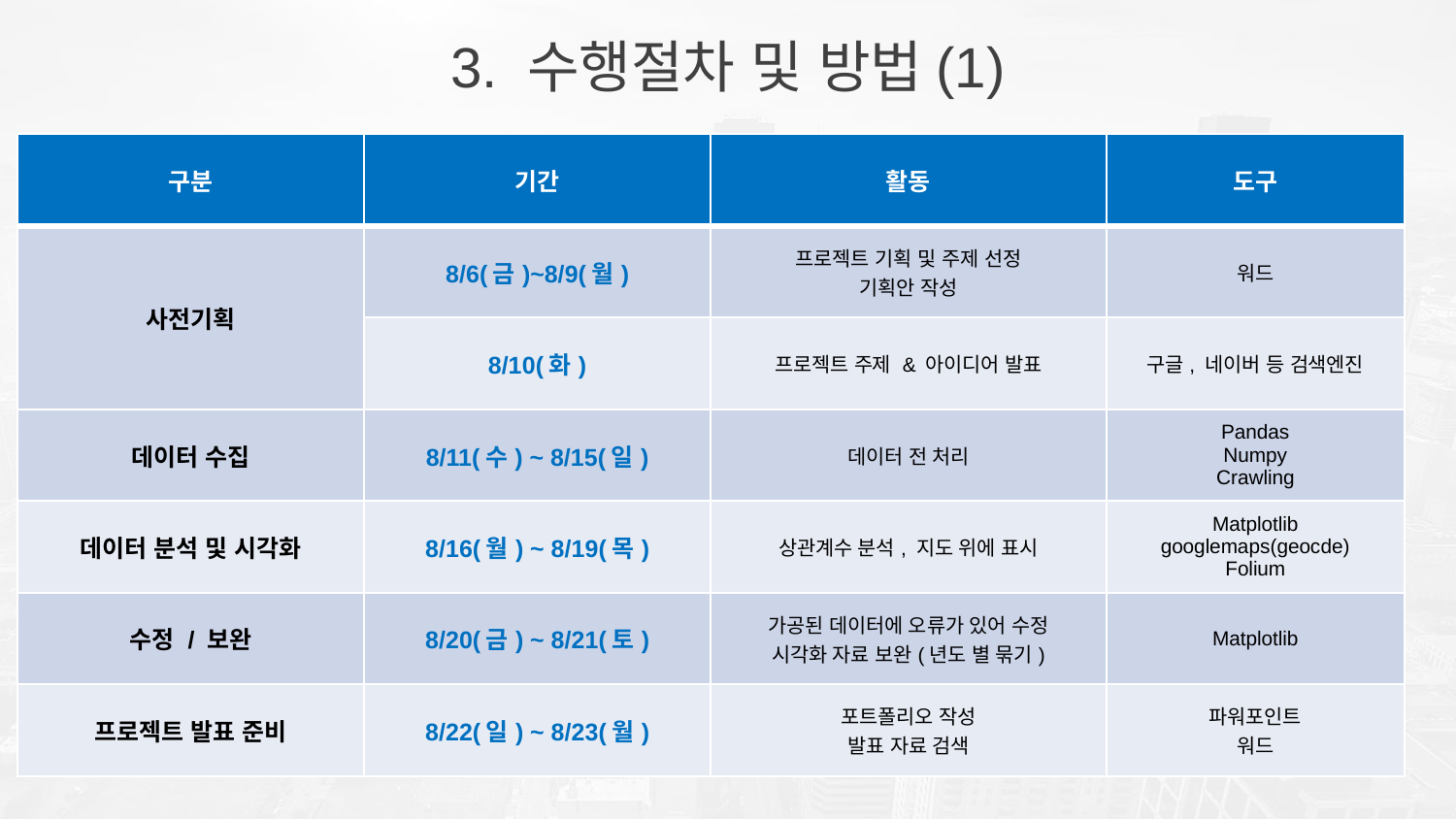

3. 수행절차 및 방법(1)
| 구분 | 기간 | 활동 | 도구 |
| --- | --- | --- | --- |
| 사전기획 | 8/6(금)~8/9(월) | 프로젝트 기획 및 주제 선정 기획안 작성 | 워드 |
|  | 8/10(화) | 프로젝트 주제 & 아이디어 발표 | 구글, 네이버 등 검색엔진 |
| 데이터 수집 | 8/11(수) ~ 8/15(일) | 데이터 전 처리 | Pandas Numpy Crawling |
| 데이터 분석 및 시각화 | 8/16(월) ~ 8/19(목) | 상관계수 분석, 지도 위에 표시 | Matplotlib googlemaps(geocde) Folium |
| 수정 / 보완 | 8/20(금) ~ 8/21(토) | 가공된 데이터에 오류가 있어 수정 시각화 자료 보완(년도 별 묶기) | Matplotlib |
| 프로젝트 발표 준비 | 8/22(일) ~ 8/23(월) | 포트폴리오 작성 발표 자료 검색 | 파워포인트 워드 |